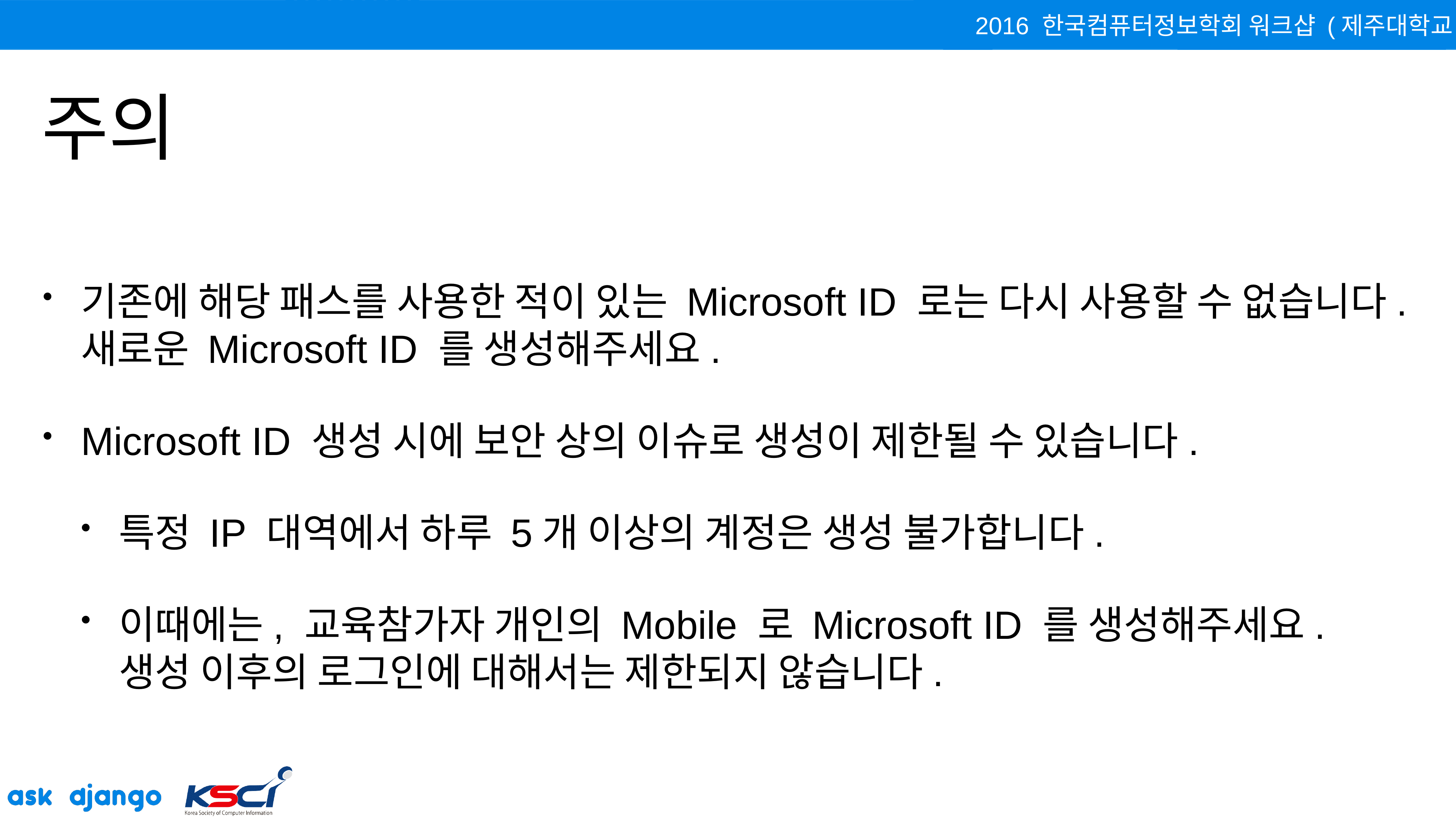

# 주의
기존에 해당 패스를 사용한 적이 있는 Microsoft ID 로는 다시 사용할 수 없습니다. 새로운 Microsoft ID 를 생성해주세요.
Microsoft ID 생성 시에 보안 상의 이슈로 생성이 제한될 수 있습니다.
특정 IP 대역에서 하루 5개 이상의 계정은 생성 불가합니다.
이때에는, 교육참가자 개인의 Mobile 로 Microsoft ID 를 생성해주세요. 생성 이후의 로그인에 대해서는 제한되지 않습니다.